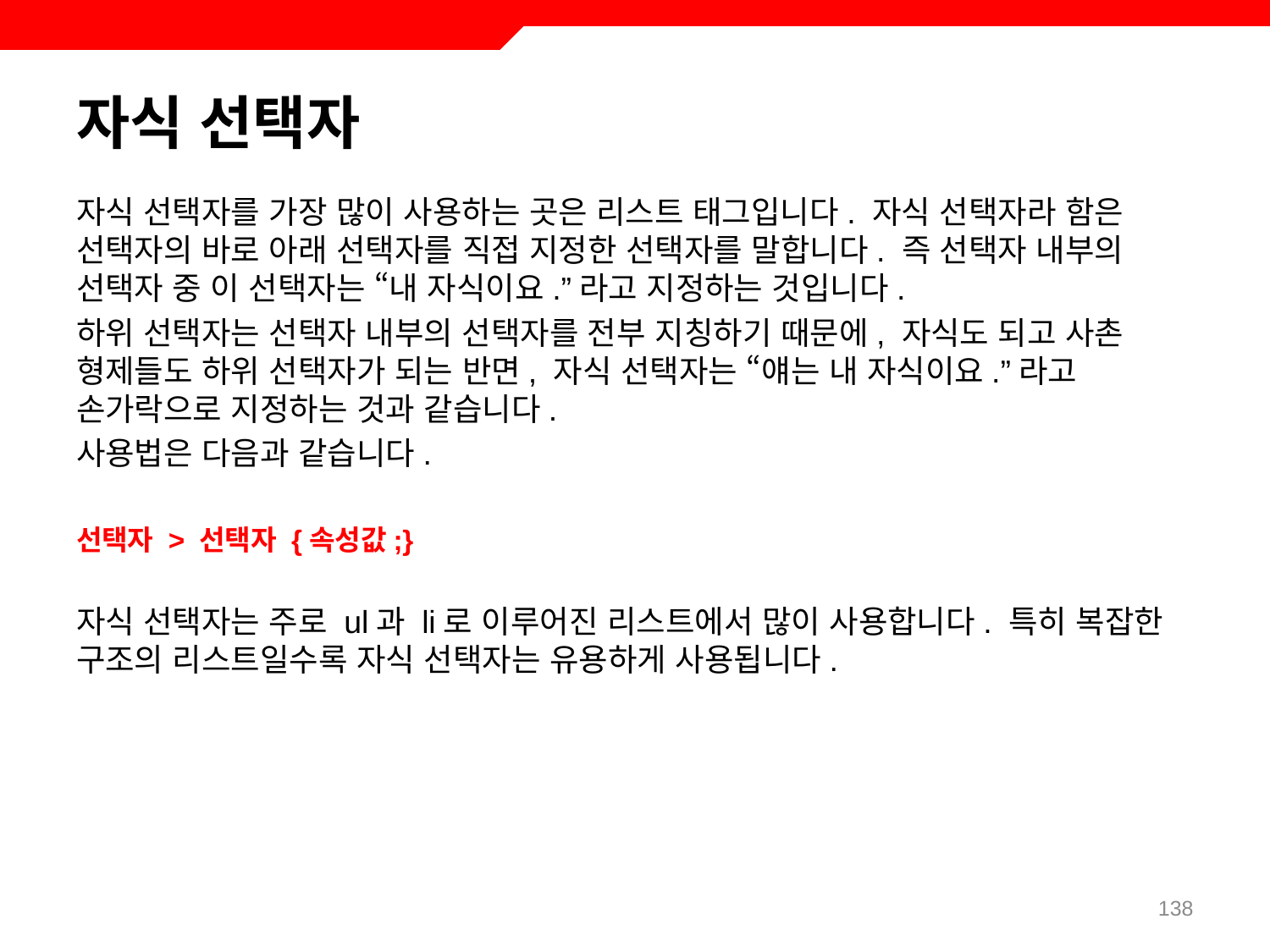

# 자식 선택자
자식 선택자를 가장 많이 사용하는 곳은 리스트 태그입니다. 자식 선택자라 함은 선택자의 바로 아래 선택자를 직접 지정한 선택자를 말합니다. 즉 선택자 내부의 선택자 중 이 선택자는 “내 자식이요.”라고 지정하는 것입니다.
하위 선택자는 선택자 내부의 선택자를 전부 지칭하기 때문에, 자식도 되고 사촌 형제들도 하위 선택자가 되는 반면, 자식 선택자는 “얘는 내 자식이요.”라고 손가락으로 지정하는 것과 같습니다.
사용법은 다음과 같습니다.

선택자 > 선택자 {속성값;}

자식 선택자는 주로 ul과 li로 이루어진 리스트에서 많이 사용합니다. 특히 복잡한 구조의 리스트일수록 자식 선택자는 유용하게 사용됩니다.
138